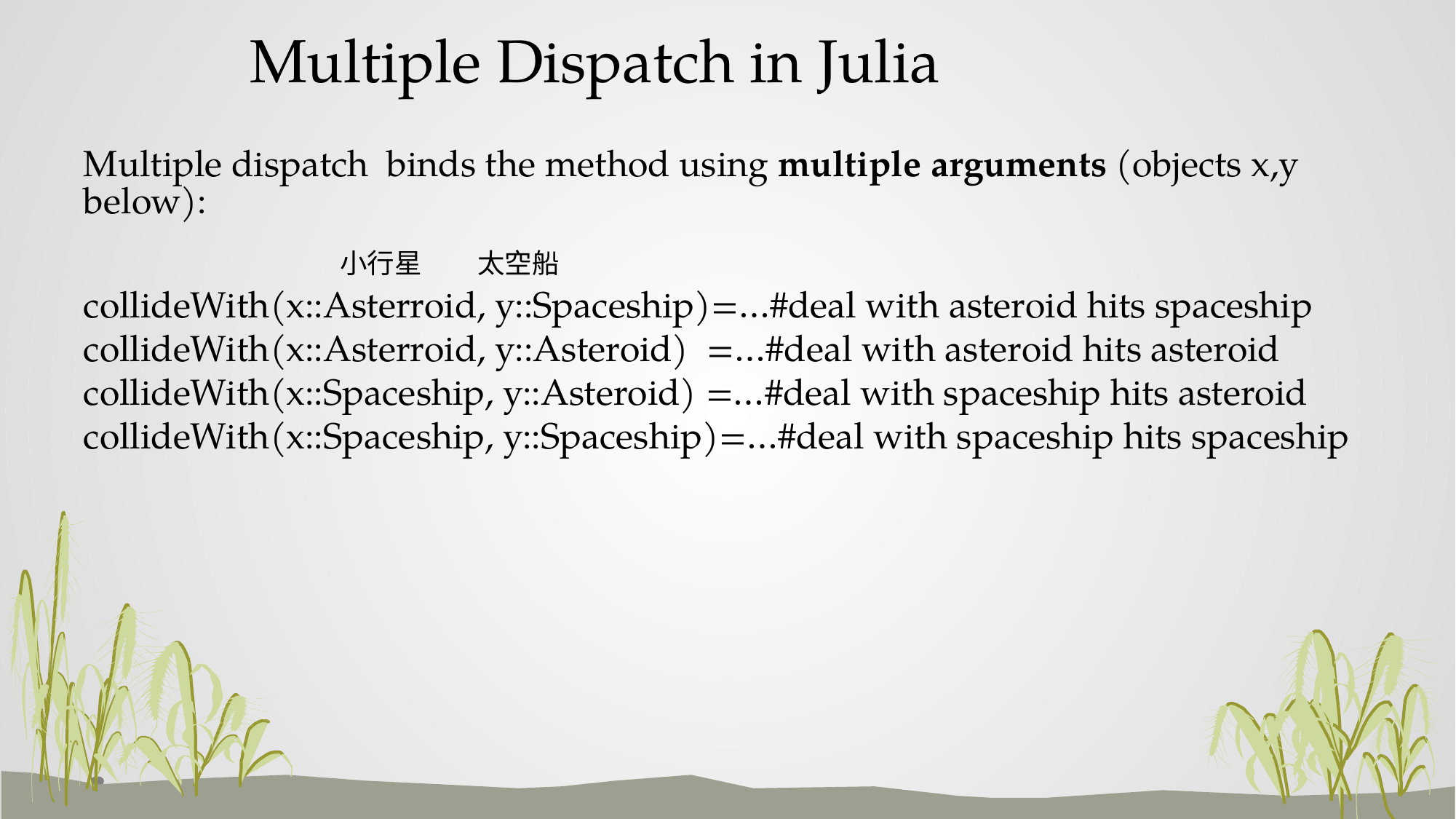

# Multiple Dispatch in Julia

Multiple dispatch  binds the method using multiple arguments (objects x,y below):
                              小行星         太空船
collideWith(x::Asterroid, y::Spaceship)=…#deal with asteroid hits spaceship
collideWith(x::Asterroid, y::Asteroid)  =…#deal with asteroid hits asteroid
collideWith(x::Spaceship, y::Asteroid) =…#deal with spaceship hits asteroid
collideWith(x::Spaceship, y::Spaceship)=…#deal with spaceship hits spaceship